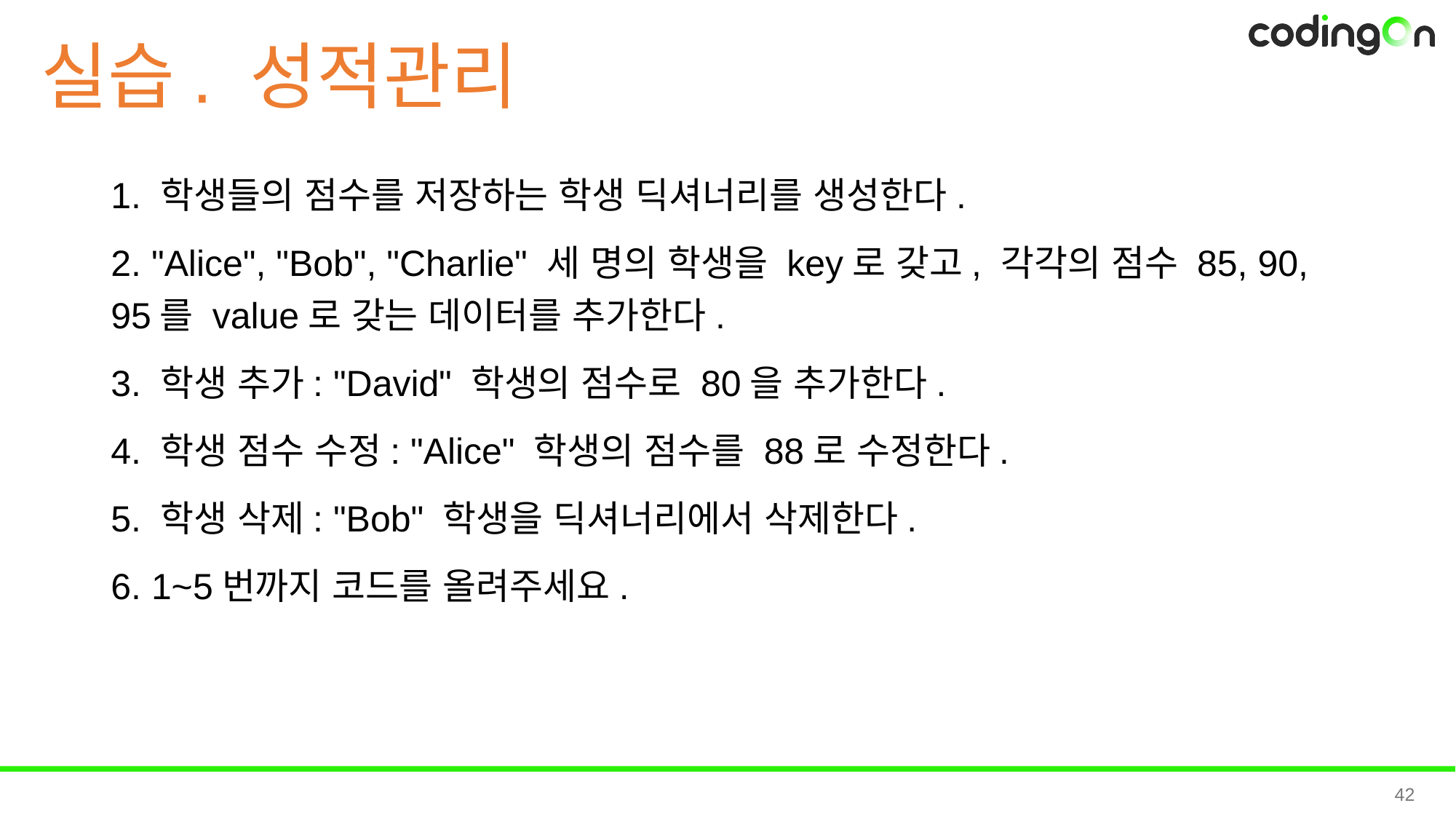

# 실습. 성적관리
1. 학생들의 점수를 저장하는 학생 딕셔너리를 생성한다.
2. "Alice", "Bob", "Charlie" 세 명의 학생을 key로 갖고, 각각의 점수 85, 90, 95를 value로 갖는 데이터를 추가한다.
3. 학생 추가: "David" 학생의 점수로 80을 추가한다.
4. 학생 점수 수정: "Alice" 학생의 점수를 88로 수정한다.
5. 학생 삭제: "Bob" 학생을 딕셔너리에서 삭제한다.
6. 1~5번까지 코드를 올려주세요.

42